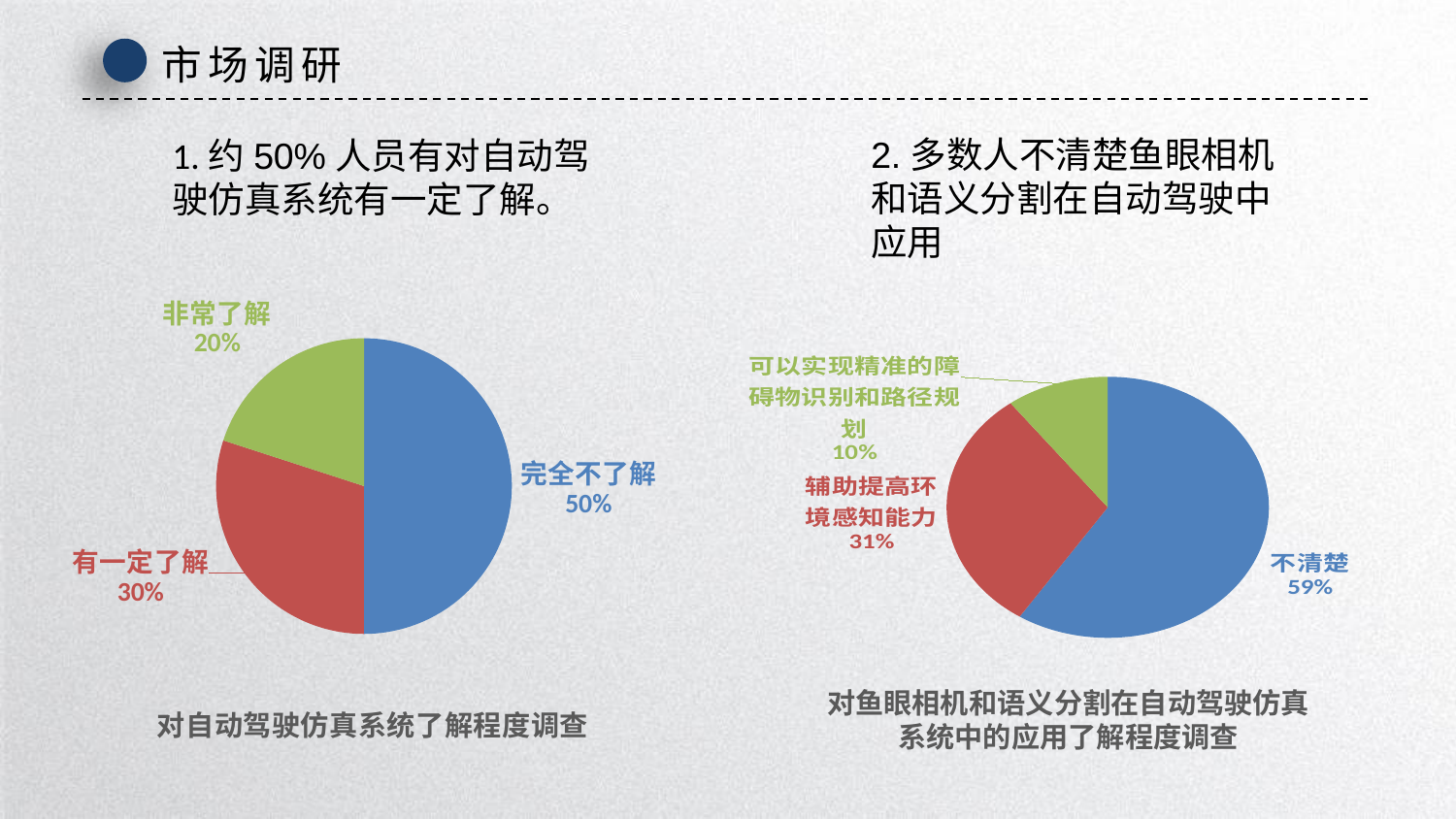

市场调研

### Chart: 对自动驾驶仿真系统了解程度调查

| Category | 对自动驾驶仿真系统了解程度调查 |
|---|---|
| 完全不了解 | 50.0 |
| 有一定了解 | 30.0 |
| 非常了解 | 20.0 |
2.多数人不清楚鱼眼相机和语义分割在自动驾驶中应用
1.约50%人员有对自动驾驶仿真系统有一定了解。

### Chart

| Category | 对鱼眼相机和语义分割在自动驾驶仿真系统中的应用了解程度调查 |
|---|---|
| 不清楚 | 58.6 |
| 辅助提高环境感知能力 | 30.2 |
| 可以实现精准的障碍物识别和路径规划 | 10.2 |
对鱼眼相机和语义分割在自动驾驶仿真
系统中的应用了解程度调查